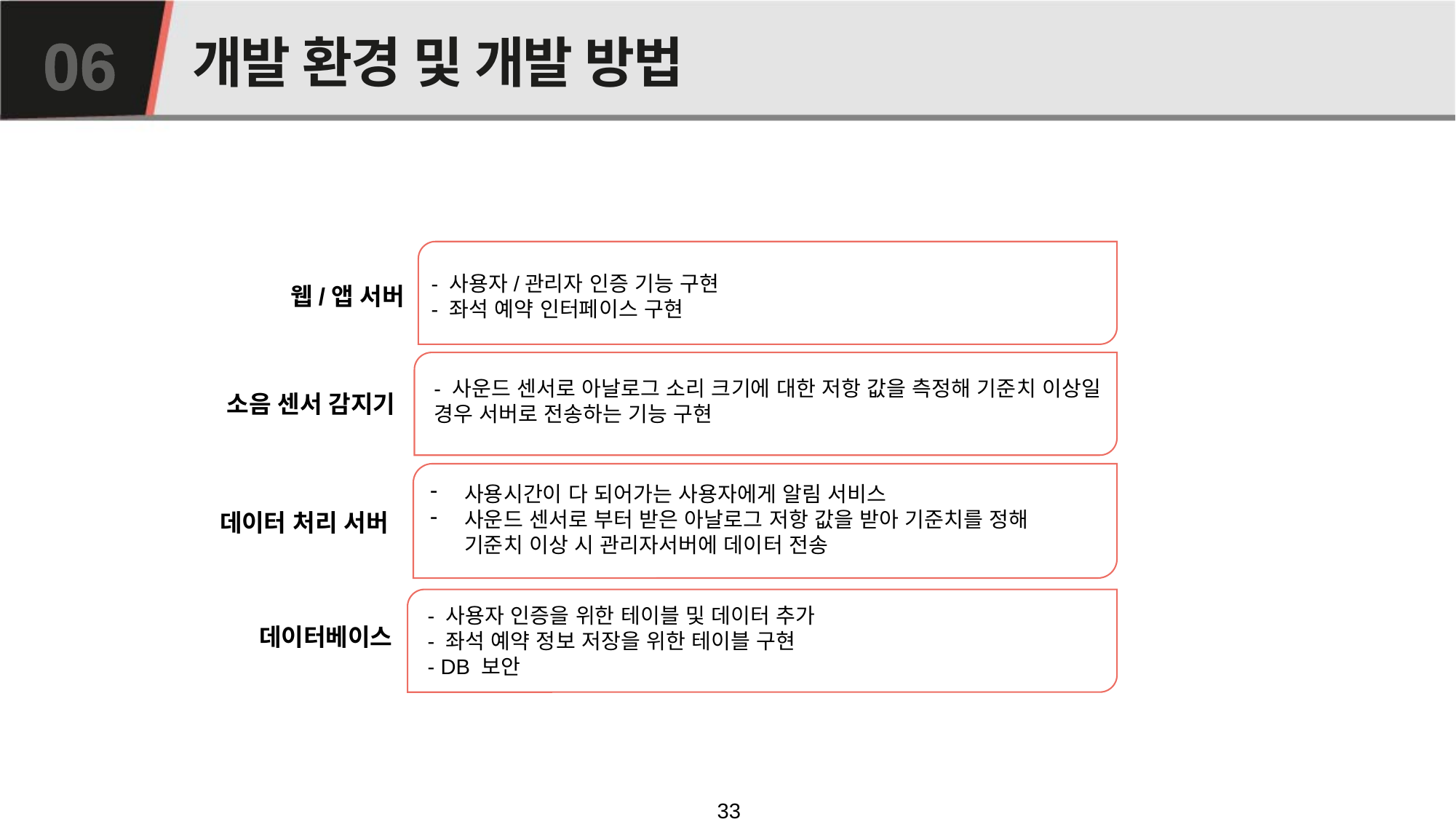

# 개발 환경 및 개발 방법
06

- 사용자/관리자 인증 기능 구현
- 좌석 예약 인터페이스 구현
웹/앱 서버

- 사운드 센서로 아날로그 소리 크기에 대한 저항 값을 측정해 기준치 이상일 경우 서버로 전송하는 기능 구현
소음 센서 감지기

사용시간이 다 되어가는 사용자에게 알림 서비스
사운드 센서로 부터 받은 아날로그 저항 값을 받아 기준치를 정해 기준치 이상 시 관리자서버에 데이터 전송
데이터 처리 서버

- 사용자 인증을 위한 테이블 및 데이터 추가
- 좌석 예약 정보 저장을 위한 테이블 구현
- DB 보안
데이터베이스
33